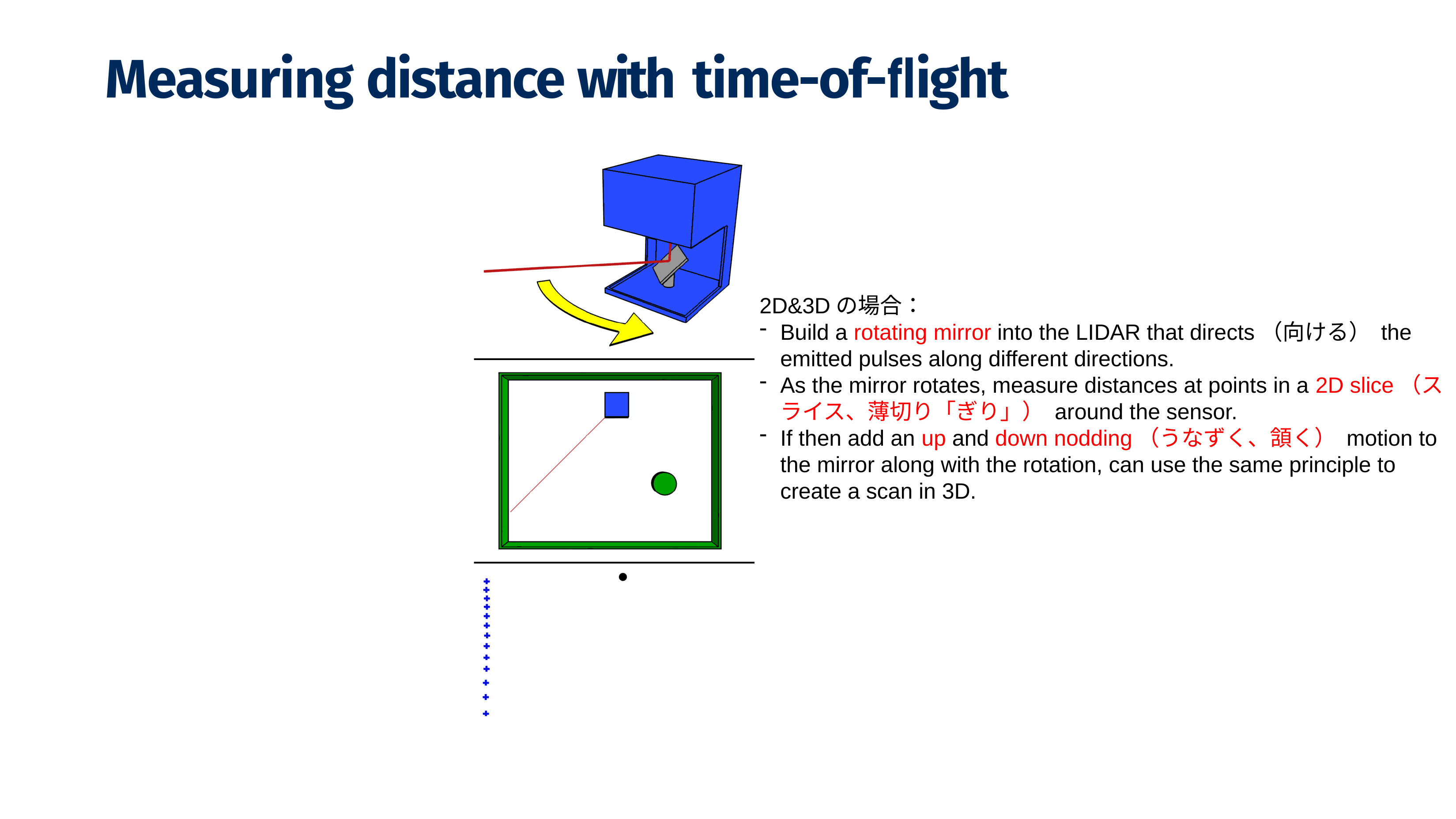

# Measuring distance with time-of-flight

2D&3Dの場合：
Build a rotating mirror into the LIDAR that directs（向ける） the emitted pulses along different directions.
As the mirror rotates, measure distances at points in a 2D slice（スライス、薄切り「ぎり」） around the sensor.
If then add an up and down nodding（うなずく、頷く） motion to the mirror along with the rotation, can use the same principle to create a scan in 3D.